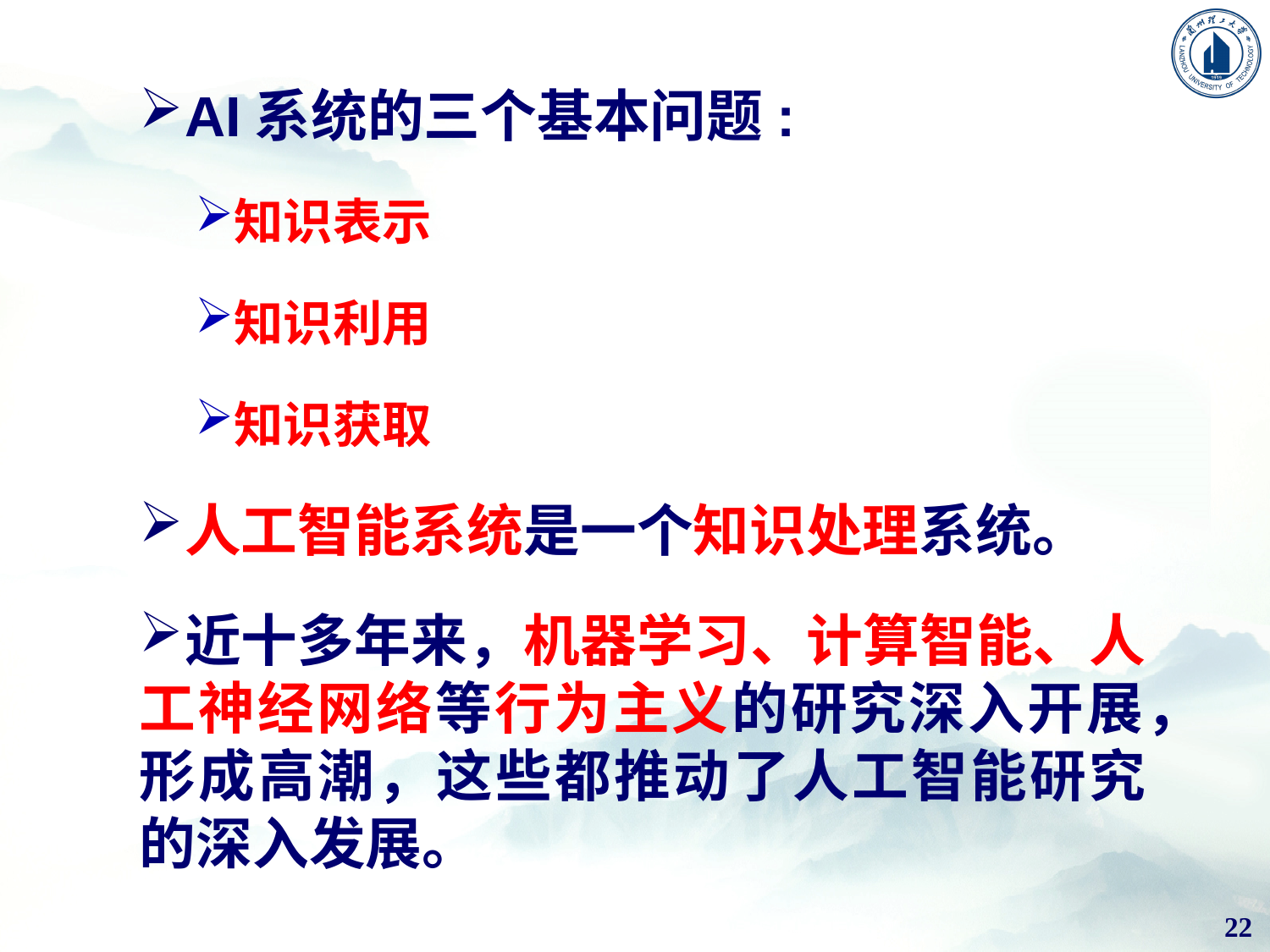

AI系统的三个基本问题:
知识表示
知识利用
知识获取
人工智能系统是一个知识处理系统。
近十多年来，机器学习、计算智能、人工神经网络等行为主义的研究深入开展，形成高潮，这些都推动了人工智能研究的深入发展。
22